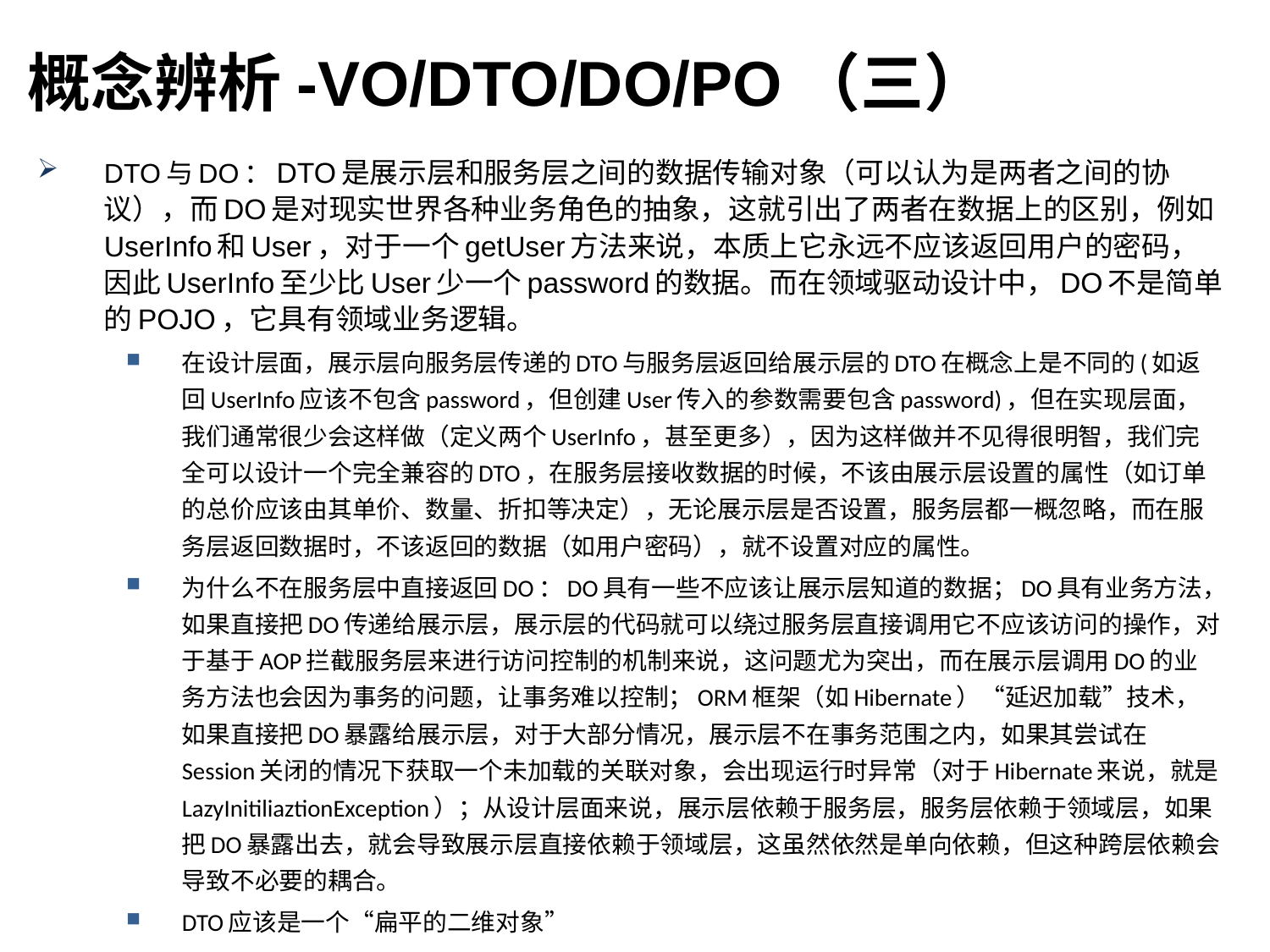

概念辨析-VO/DTO/DO/PO（三）
DTO与DO：DTO是展示层和服务层之间的数据传输对象（可以认为是两者之间的协议），而DO是对现实世界各种业务角色的抽象，这就引出了两者在数据上的区别，例如UserInfo和User，对于一个getUser方法来说，本质上它永远不应该返回用户的密码，因此UserInfo至少比User少一个password的数据。而在领域驱动设计中，DO不是简单的POJO，它具有领域业务逻辑。
在设计层面，展示层向服务层传递的DTO与服务层返回给展示层的DTO在概念上是不同的(如返回UserInfo应该不包含password，但创建User传入的参数需要包含password)，但在实现层面，我们通常很少会这样做（定义两个UserInfo，甚至更多），因为这样做并不见得很明智，我们完全可以设计一个完全兼容的DTO，在服务层接收数据的时候，不该由展示层设置的属性（如订单的总价应该由其单价、数量、折扣等决定），无论展示层是否设置，服务层都一概忽略，而在服务层返回数据时，不该返回的数据（如用户密码），就不设置对应的属性。
为什么不在服务层中直接返回DO：DO具有一些不应该让展示层知道的数据；DO具有业务方法，如果直接把DO传递给展示层，展示层的代码就可以绕过服务层直接调用它不应该访问的操作，对于基于AOP拦截服务层来进行访问控制的机制来说，这问题尤为突出，而在展示层调用DO的业务方法也会因为事务的问题，让事务难以控制；ORM框架（如Hibernate）“延迟加载”技术，如果直接把DO暴露给展示层，对于大部分情况，展示层不在事务范围之内，如果其尝试在Session关闭的情况下获取一个未加载的关联对象，会出现运行时异常（对于Hibernate来说，就是LazyInitiliaztionException）；从设计层面来说，展示层依赖于服务层，服务层依赖于领域层，如果把DO暴露出去，就会导致展示层直接依赖于领域层，这虽然依然是单向依赖，但这种跨层依赖会导致不必要的耦合。
DTO应该是一个“扁平的二维对象”